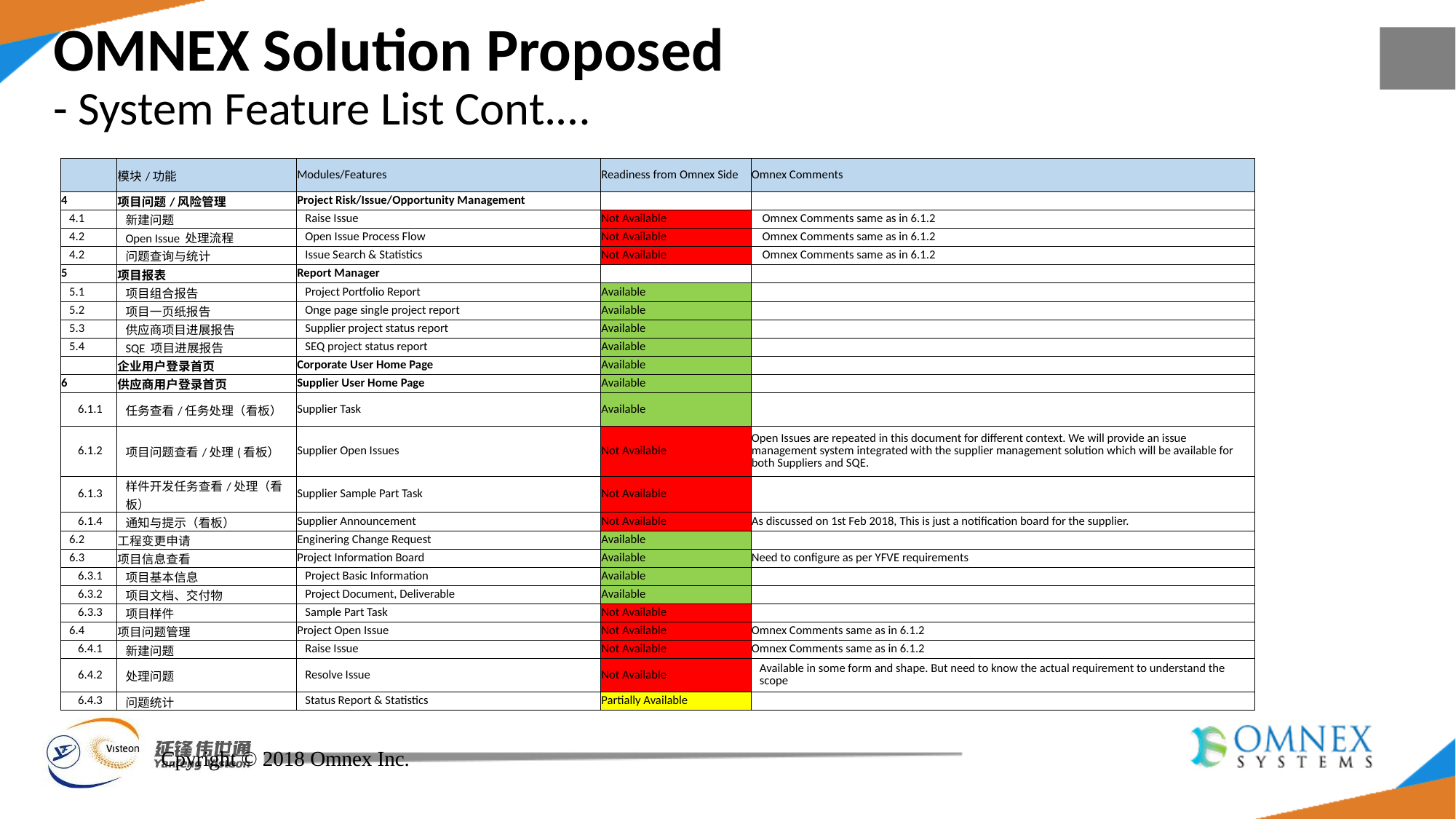

# OMNEX Solution Proposed - System Feature List Cont.…
|  | 模块/功能 | Modules/Features | Readiness from Omnex Side | Omnex Comments |
| --- | --- | --- | --- | --- |
| 4 | 项目问题/风险管理 | Project Risk/Issue/Opportunity Management |  |  |
| 4.1 | 新建问题 | Raise Issue | Not Available | Omnex Comments same as in 6.1.2 |
| 4.2 | Open Issue 处理流程 | Open Issue Process Flow | Not Available | Omnex Comments same as in 6.1.2 |
| 4.2 | 问题查询与统计 | Issue Search & Statistics | Not Available | Omnex Comments same as in 6.1.2 |
| 5 | 项目报表 | Report Manager |  |  |
| 5.1 | 项目组合报告 | Project Portfolio Report | Available |  |
| 5.2 | 项目一页纸报告 | Onge page single project report | Available |  |
| 5.3 | 供应商项目进展报告 | Supplier project status report | Available |  |
| 5.4 | SQE 项目进展报告 | SEQ project status report | Available |  |
|  | 企业用户登录首页 | Corporate User Home Page | Available |  |
| 6 | 供应商用户登录首页 | Supplier User Home Page | Available |  |
| 6.1.1 | 任务查看/任务处理（看板） | Supplier Task | Available |  |
| 6.1.2 | 项目问题查看/处理(看板） | Supplier Open Issues | Not Available | Open Issues are repeated in this document for different context. We will provide an issue management system integrated with the supplier management solution which will be available for both Suppliers and SQE. |
| 6.1.3 | 样件开发任务查看/处理（看板） | Supplier Sample Part Task | Not Available |  |
| 6.1.4 | 通知与提示（看板） | Supplier Announcement | Not Available | As discussed on 1st Feb 2018, This is just a notification board for the supplier. |
| 6.2 | 工程变更申请 | Enginering Change Request | Available |  |
| 6.3 | 项目信息查看 | Project Information Board | Available | Need to configure as per YFVE requirements |
| 6.3.1 | 项目基本信息 | Project Basic Information | Available |  |
| 6.3.2 | 项目文档、交付物 | Project Document, Deliverable | Available |  |
| 6.3.3 | 项目样件 | Sample Part Task | Not Available |  |
| 6.4 | 项目问题管理 | Project Open Issue | Not Available | Omnex Comments same as in 6.1.2 |
| 6.4.1 | 新建问题 | Raise Issue | Not Available | Omnex Comments same as in 6.1.2 |
| 6.4.2 | 处理问题 | Resolve Issue | Not Available | Available in some form and shape. But need to know the actual requirement to understand the scope |
| 6.4.3 | 问题统计 | Status Report & Statistics | Partially Available |  |

Cpyright © 2018 Omnex Inc.